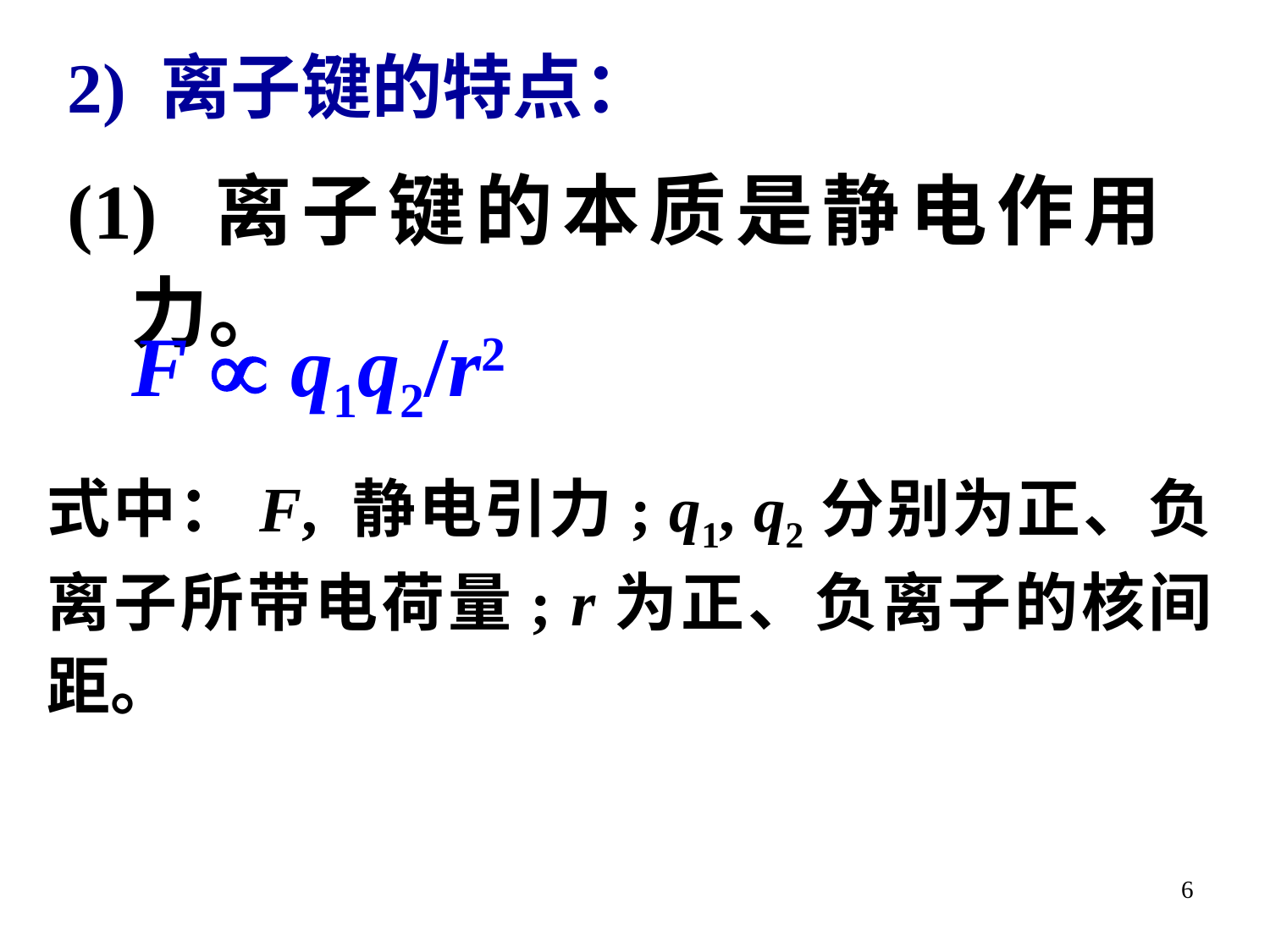

2) 离子键的特点：
(1) 离子键的本质是静电作用力。
    F ∝ q1q2/r2
式中：F, 静电引力; q1, q2分别为正、负离子所带电荷量; r为正、负离子的核间距。
6